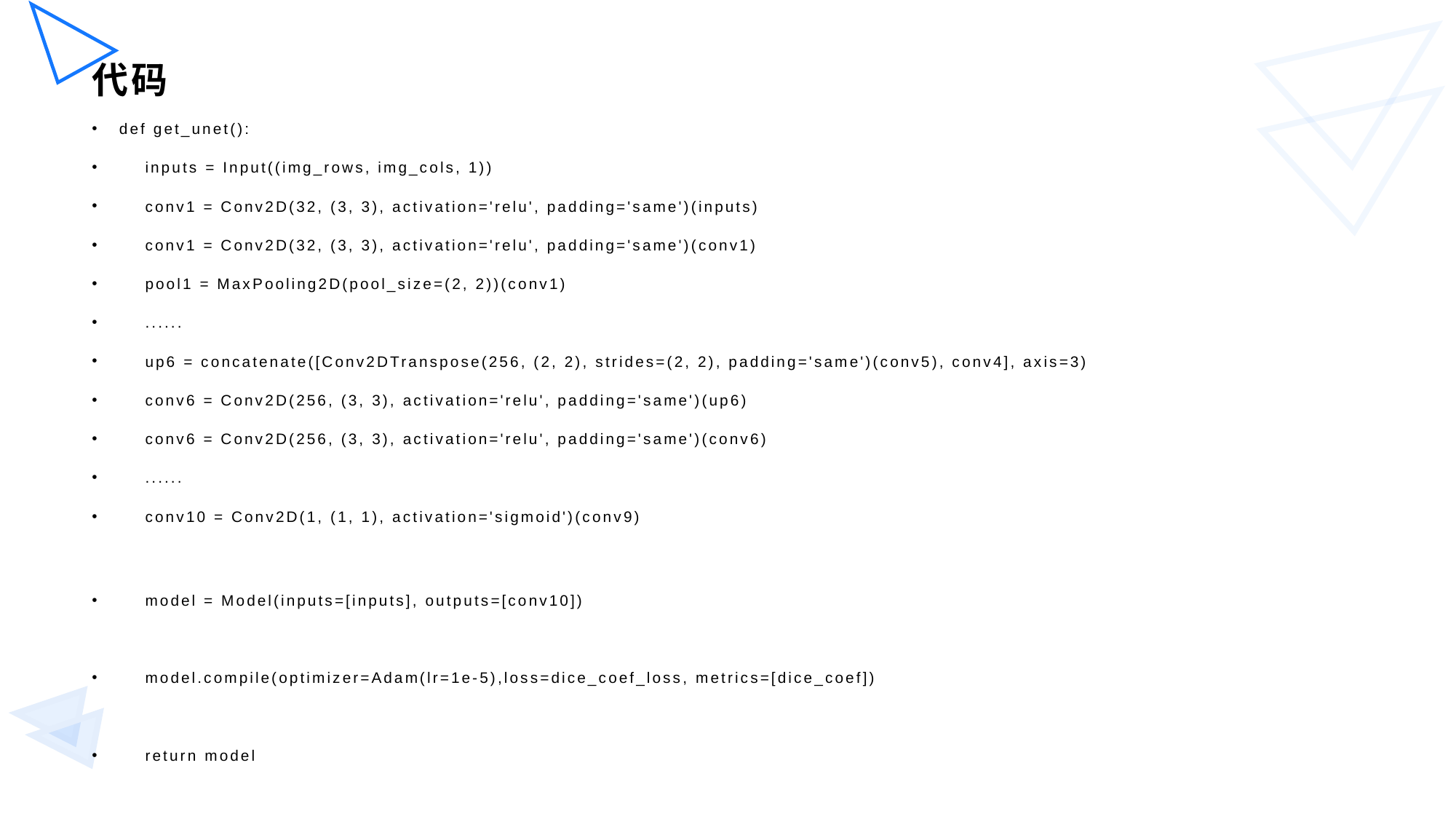

# 代码
def get_unet():
    inputs = Input((img_rows, img_cols, 1))
    conv1 = Conv2D(32, (3, 3), activation='relu', padding='same')(inputs)
    conv1 = Conv2D(32, (3, 3), activation='relu', padding='same')(conv1)
    pool1 = MaxPooling2D(pool_size=(2, 2))(conv1)
    ......
    up6 = concatenate([Conv2DTranspose(256, (2, 2), strides=(2, 2), padding='same')(conv5), conv4], axis=3)
    conv6 = Conv2D(256, (3, 3), activation='relu', padding='same')(up6)
    conv6 = Conv2D(256, (3, 3), activation='relu', padding='same')(conv6)
    ......
    conv10 = Conv2D(1, (1, 1), activation='sigmoid')(conv9)

    model = Model(inputs=[inputs], outputs=[conv10])

    model.compile(optimizer=Adam(lr=1e-5),loss=dice_coef_loss, metrics=[dice_coef])

    return model